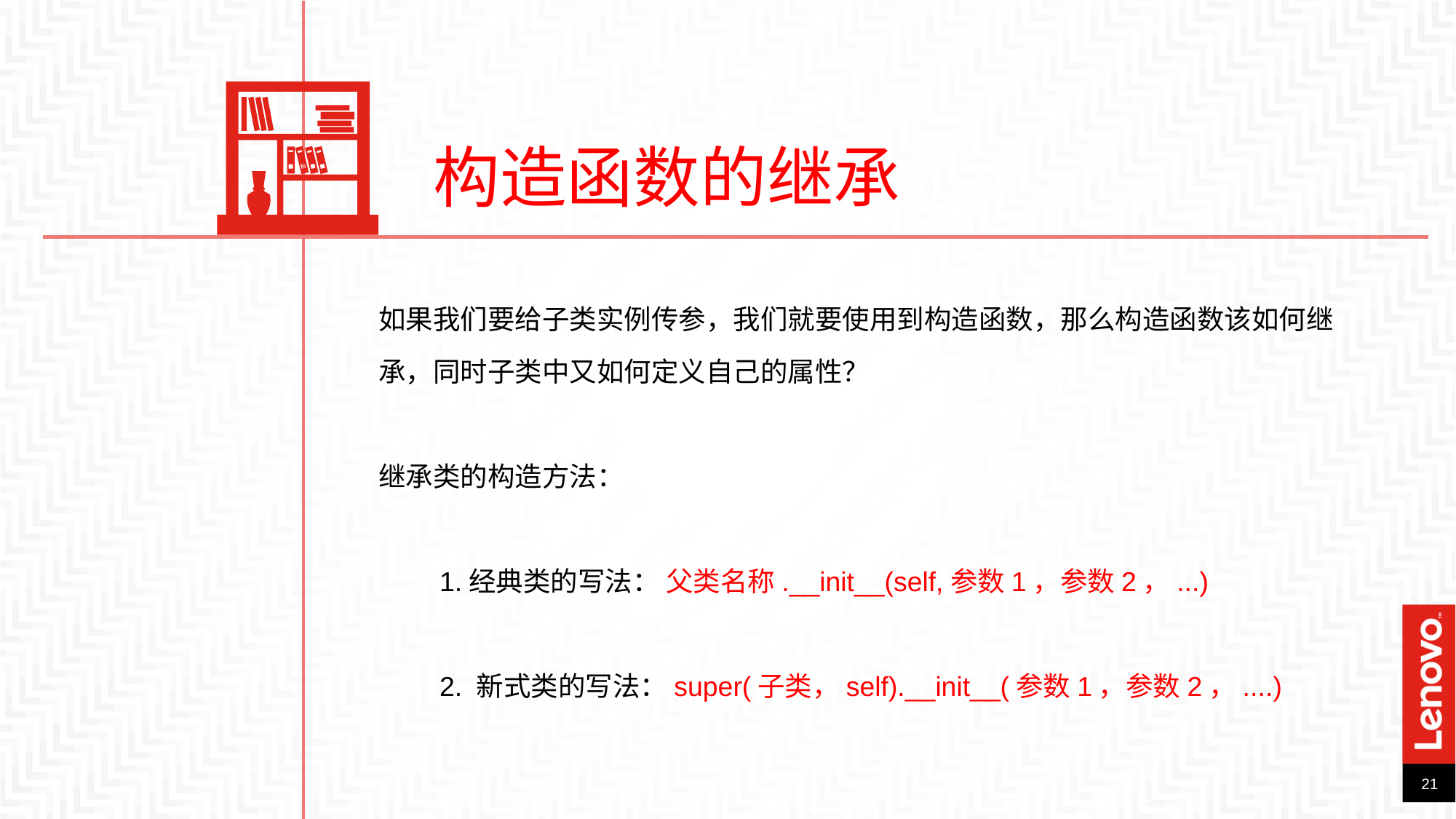

构造函数的继承
如果我们要给子类实例传参，我们就要使用到构造函数，那么构造函数该如何继承，同时子类中又如何定义自己的属性？

继承类的构造方法：

        1.经典类的写法： 父类名称.__init__(self,参数1，参数2，...)

        2. 新式类的写法：super(子类，self).__init__(参数1，参数2，....)